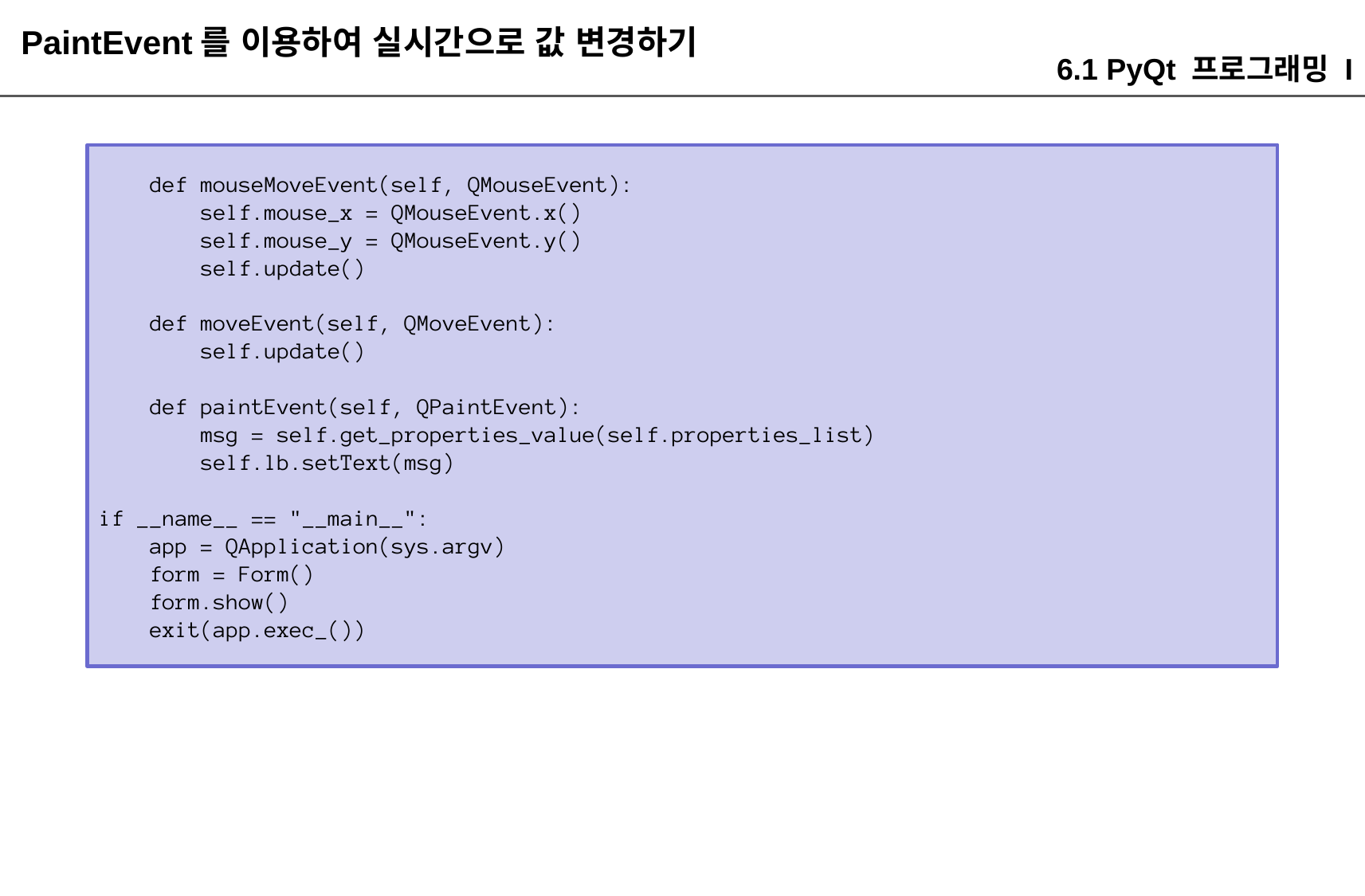

PaintEvent를 이용하여 실시간으로 값 변경하기
6.1 PyQt 프로그래밍 I
    def mouseMoveEvent(self, QMouseEvent):
        self.mouse_x = QMouseEvent.x()
        self.mouse_y = QMouseEvent.y()
        self.update()

    def moveEvent(self, QMoveEvent):
        self.update()

    def paintEvent(self, QPaintEvent):
        msg = self.get_properties_value(self.properties_list)
        self.lb.setText(msg)

if __name__ == "__main__":
    app = QApplication(sys.argv)
    form = Form()
    form.show()
    exit(app.exec_())